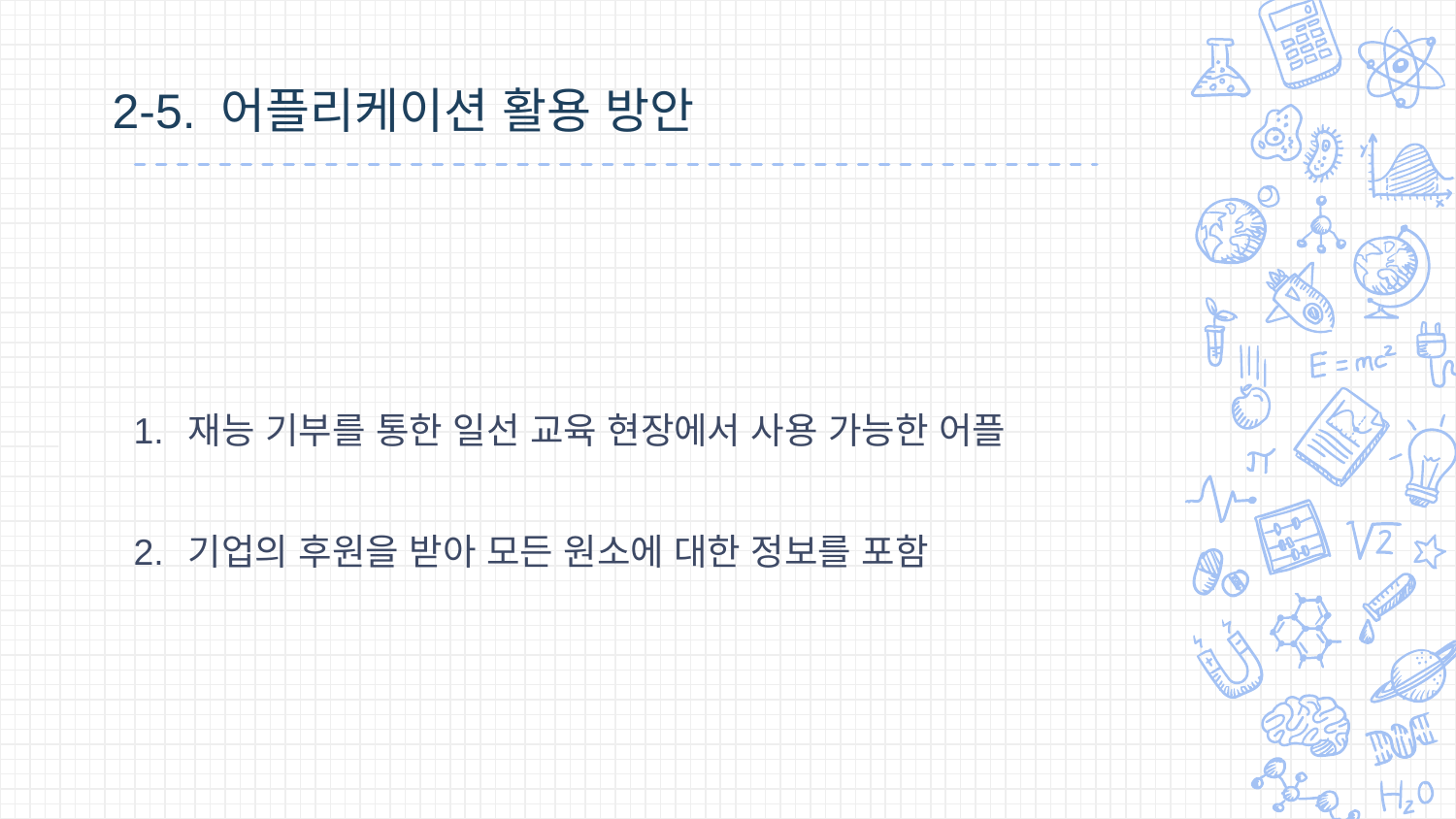

2-5. 어플리케이션 활용 방안
재능 기부를 통한 일선 교육 현장에서 사용 가능한 어플
기업의 후원을 받아 모든 원소에 대한 정보를 포함